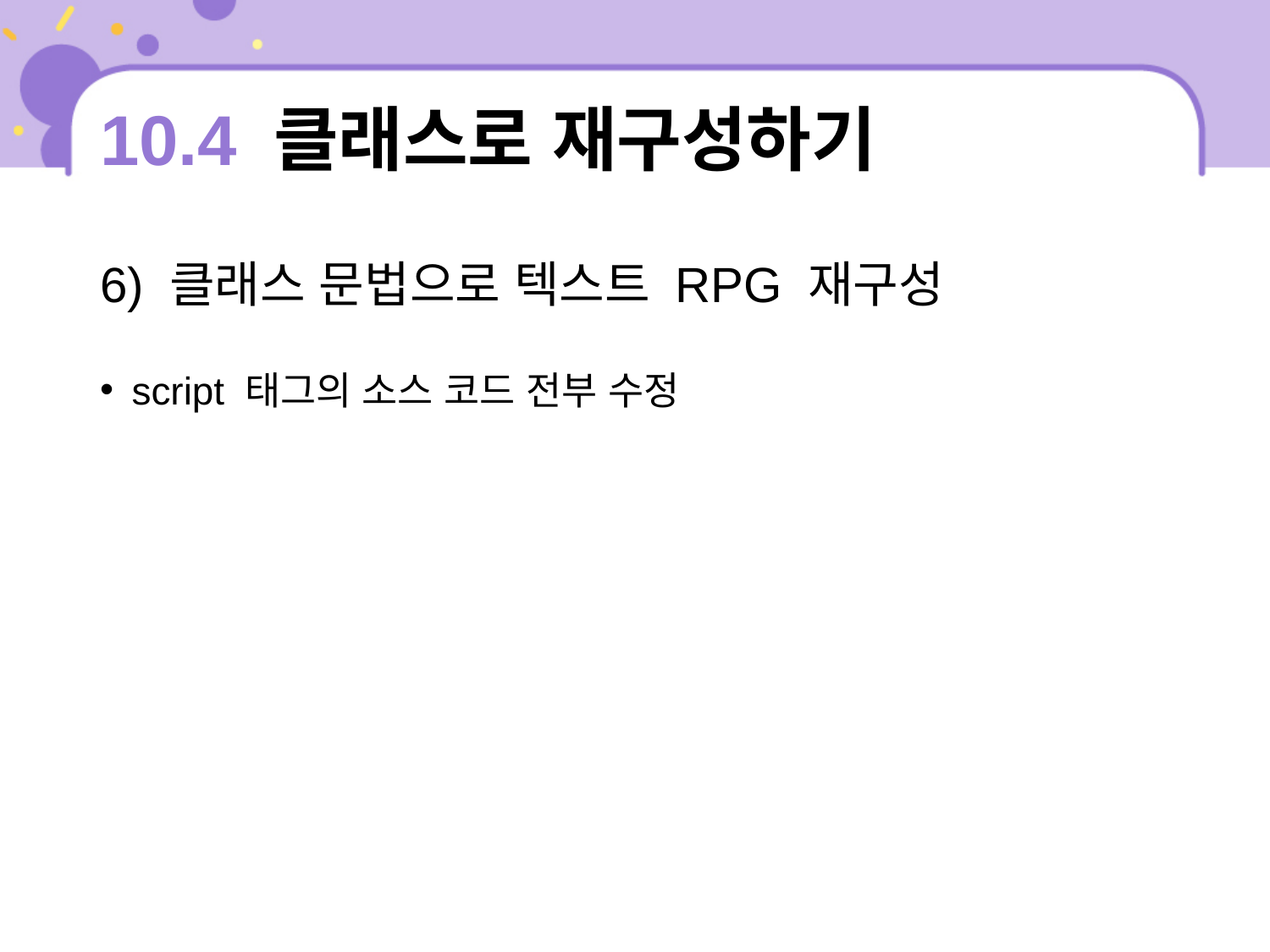

# 10.4 클래스로 재구성하기
6) 클래스 문법으로 텍스트 RPG 재구성
script 태그의 소스 코드 전부 수정